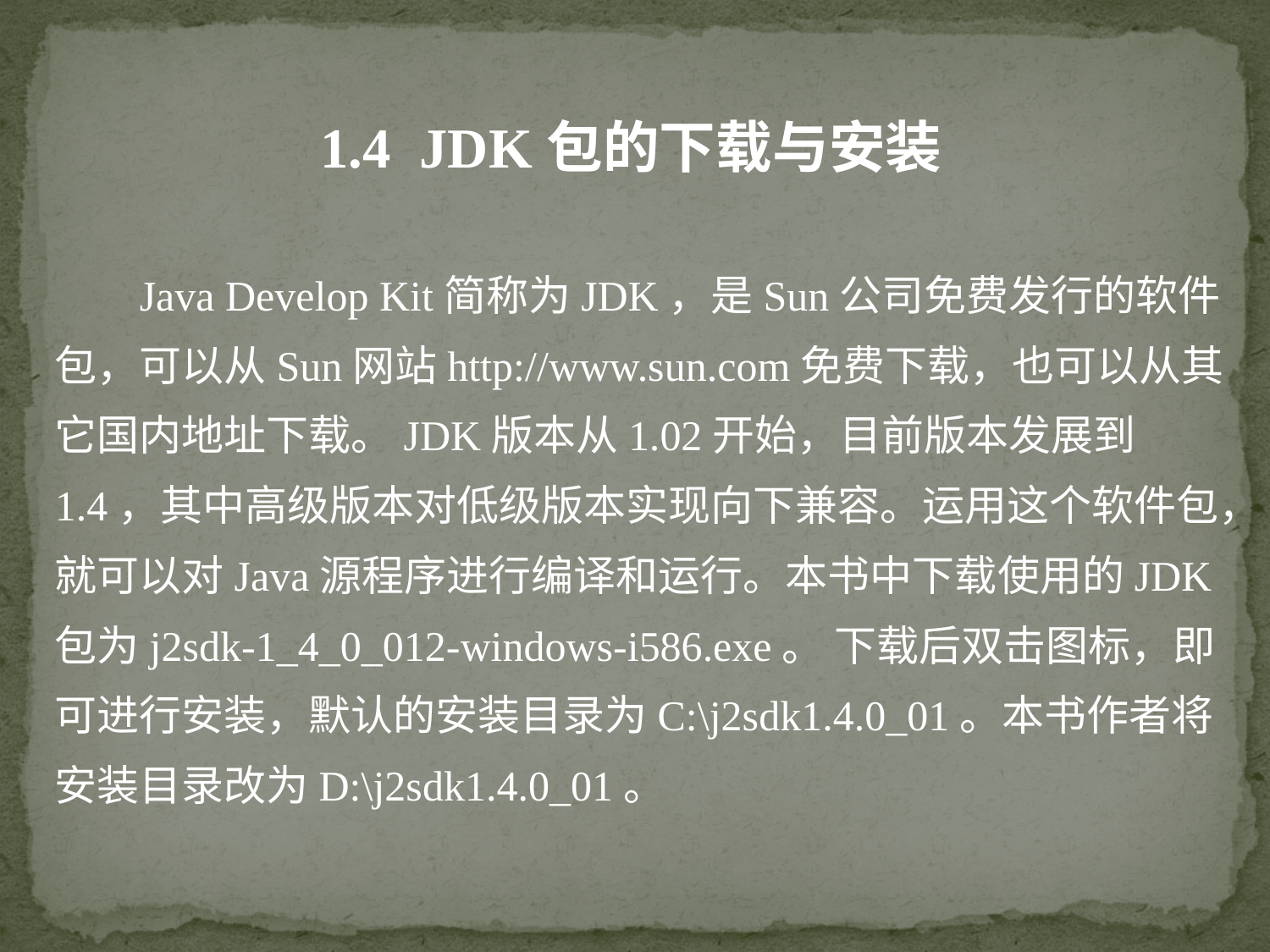

1.4  JDK包的下载与安装
        Java Develop Kit简称为JDK，是Sun公司免费发行的软件包，可以从Sun网站http://www.sun.com免费下载，也可以从其它国内地址下载。JDK版本从1.02开始，目前版本发展到1.4，其中高级版本对低级版本实现向下兼容。运用这个软件包，就可以对Java源程序进行编译和运行。本书中下载使用的JDK包为j2sdk-1_4_0_012-windows-i586.exe。 下载后双击图标，即可进行安装，默认的安装目录为C:\j2sdk1.4.0_01。本书作者将安装目录改为D:\j2sdk1.4.0_01。